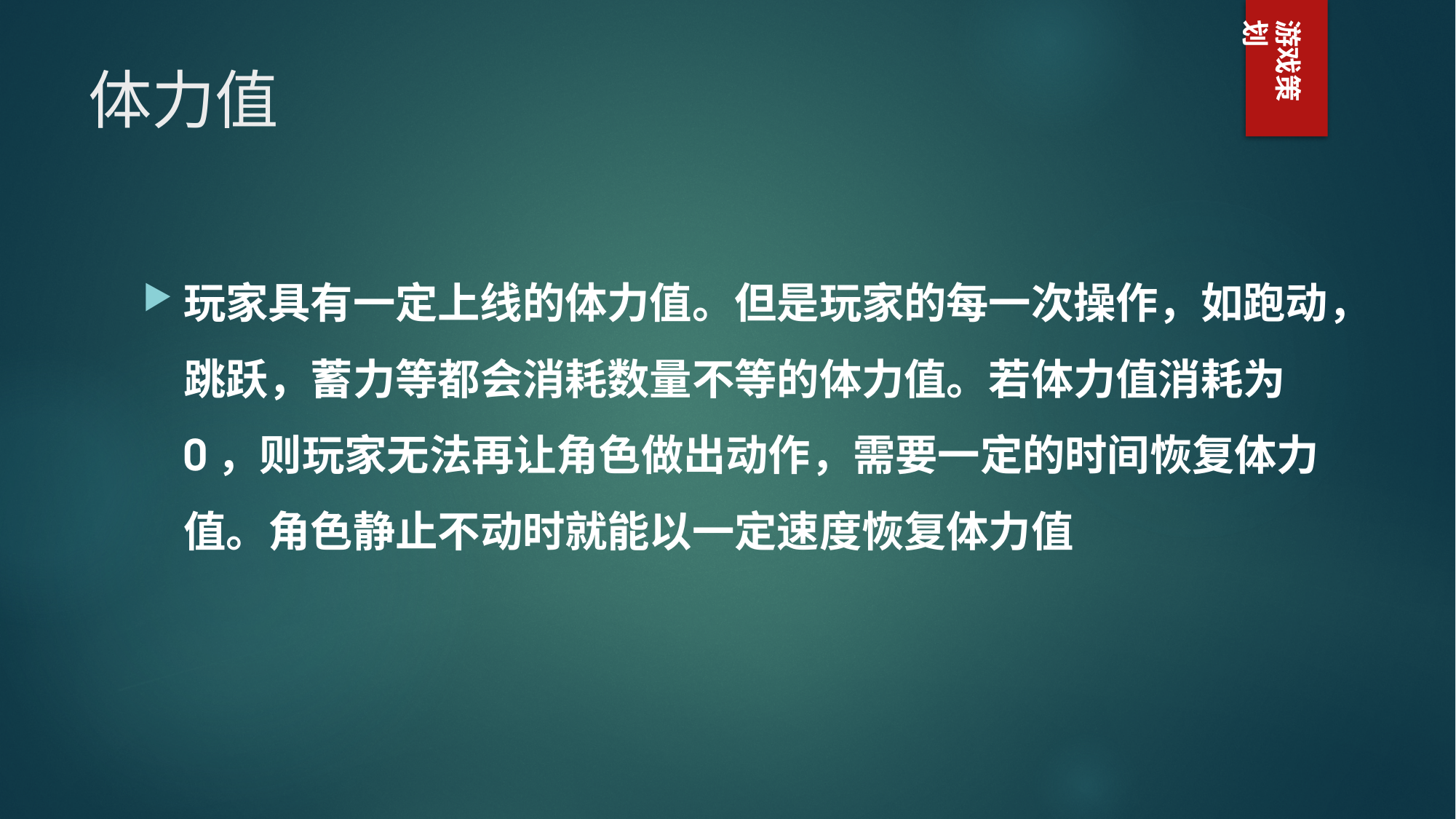

游戏策划
# 体力值
玩家具有一定上线的体力值。但是玩家的每一次操作，如跑动，跳跃，蓄力等都会消耗数量不等的体力值。若体力值消耗为0，则玩家无法再让角色做出动作，需要一定的时间恢复体力值。角色静止不动时就能以一定速度恢复体力值